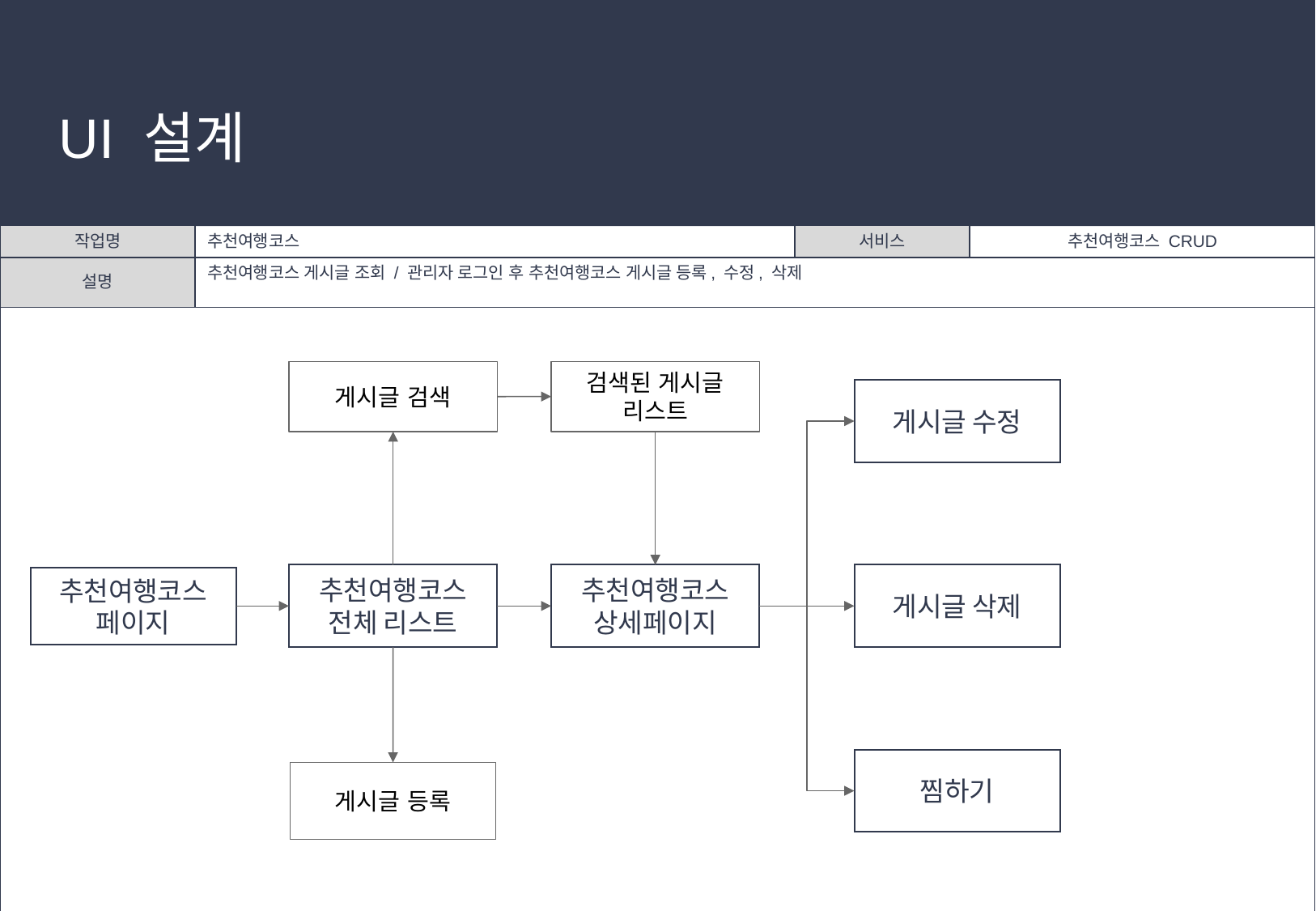

# UI 설계
| 작업명 | 추천여행코스 | 서비스 | 추천여행코스 CRUD |
| --- | --- | --- | --- |
| 설명 | 추천여행코스 게시글 조회 / 관리자 로그인 후 추천여행코스 게시글 등록, 수정, 삭제 |  |  |
|  |  |  |  |
검색된 게시글
리스트
게시글 검색
게시글 수정
게시글 삭제
추천여행코스
전체 리스트
추천여행코스 상세페이지
추천여행코스
페이지
찜하기
게시글 등록